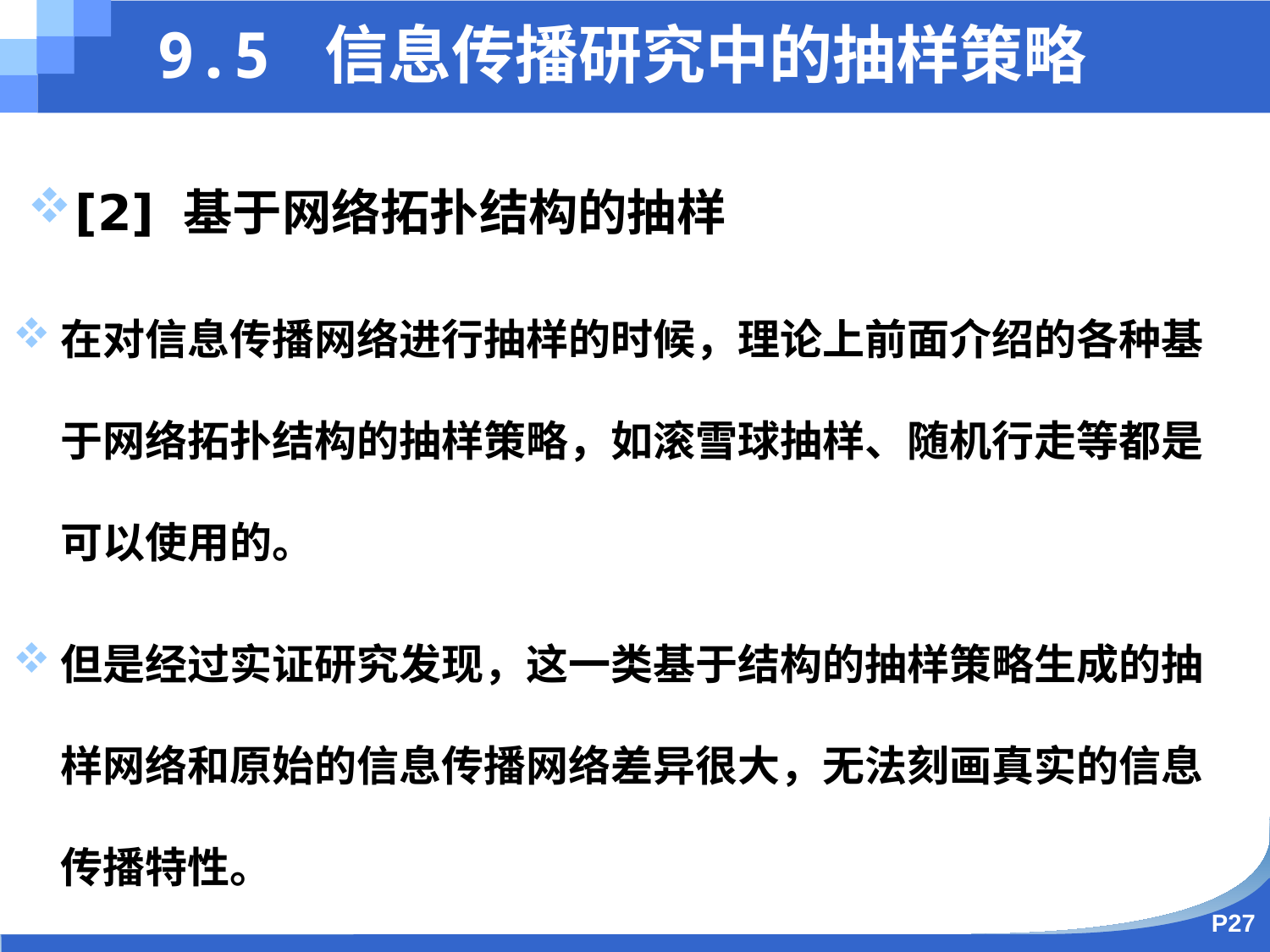

9.5 信息传播研究中的抽样策略
[2] 基于网络拓扑结构的抽样
在对信息传播网络进行抽样的时候，理论上前面介绍的各种基于网络拓扑结构的抽样策略，如滚雪球抽样、随机行走等都是可以使用的。
但是经过实证研究发现，这一类基于结构的抽样策略生成的抽样网络和原始的信息传播网络差异很大，无法刻画真实的信息传播特性。
P27